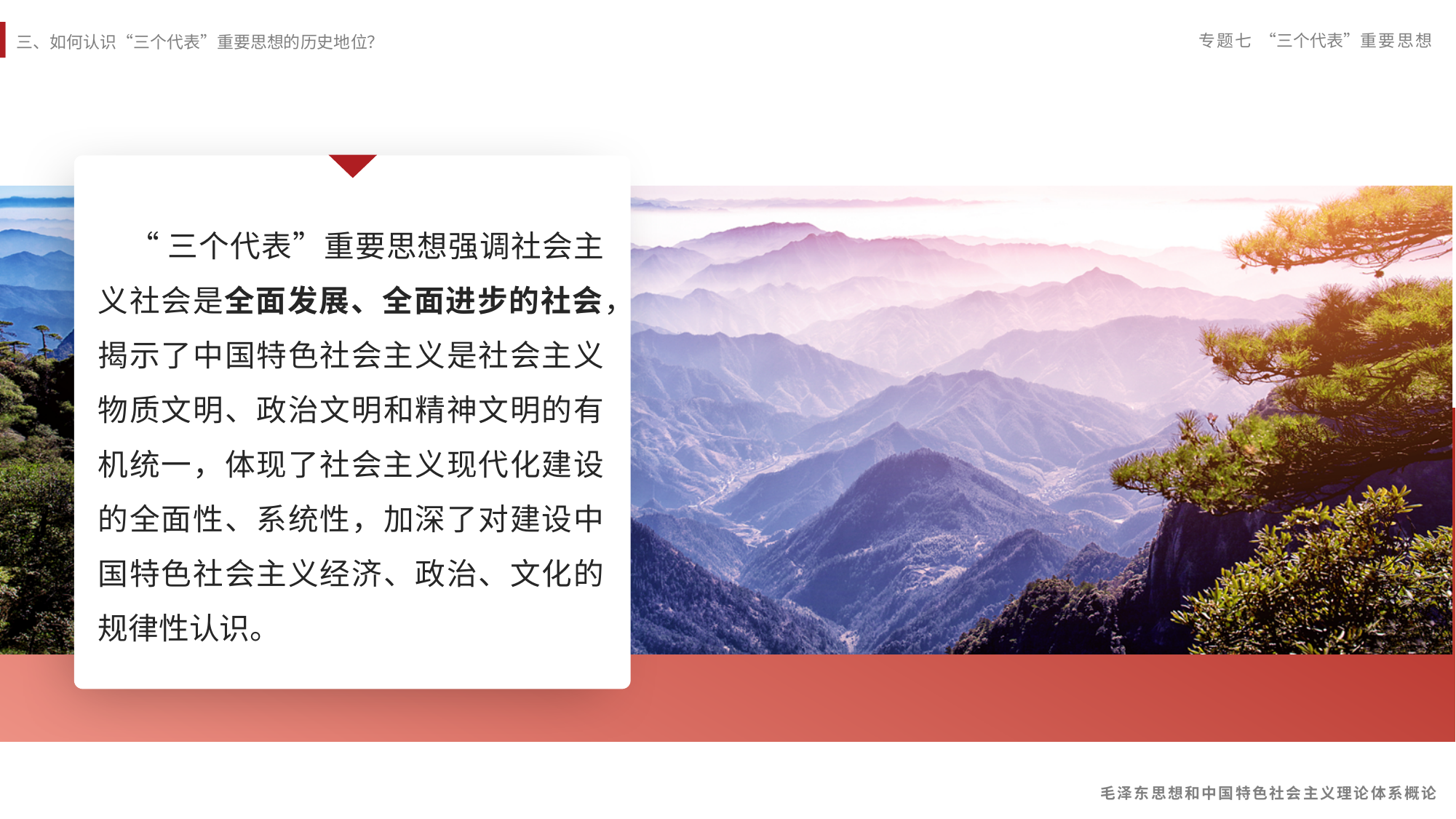

“三个代表”重要思想强调社会主义社会是全面发展、全面进步的社会，揭示了中国特色社会主义是社会主义物质文明、政治文明和精神文明的有机统一，体现了社会主义现代化建设的全面性、系统性，加深了对建设中国特色社会主义经济、政治、文化的规律性认识。